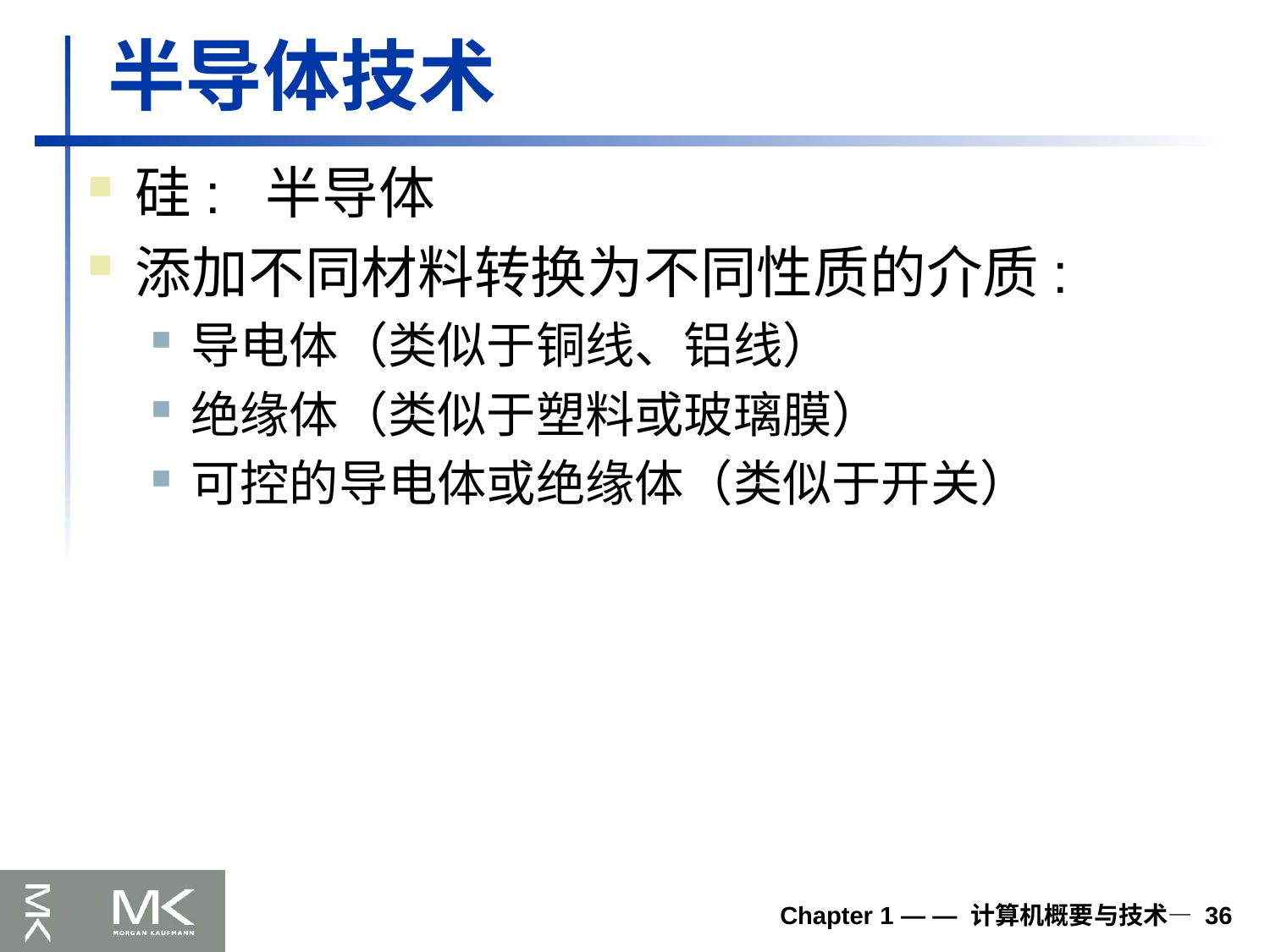

# 半导体技术
硅:  半导体
添加不同材料转换为不同性质的介质:
导电体（类似于铜线、铝线）
绝缘体（类似于塑料或玻璃膜）
可控的导电体或绝缘体（类似于开关）
Chapter 1 — — 计算机概要与技术— 36